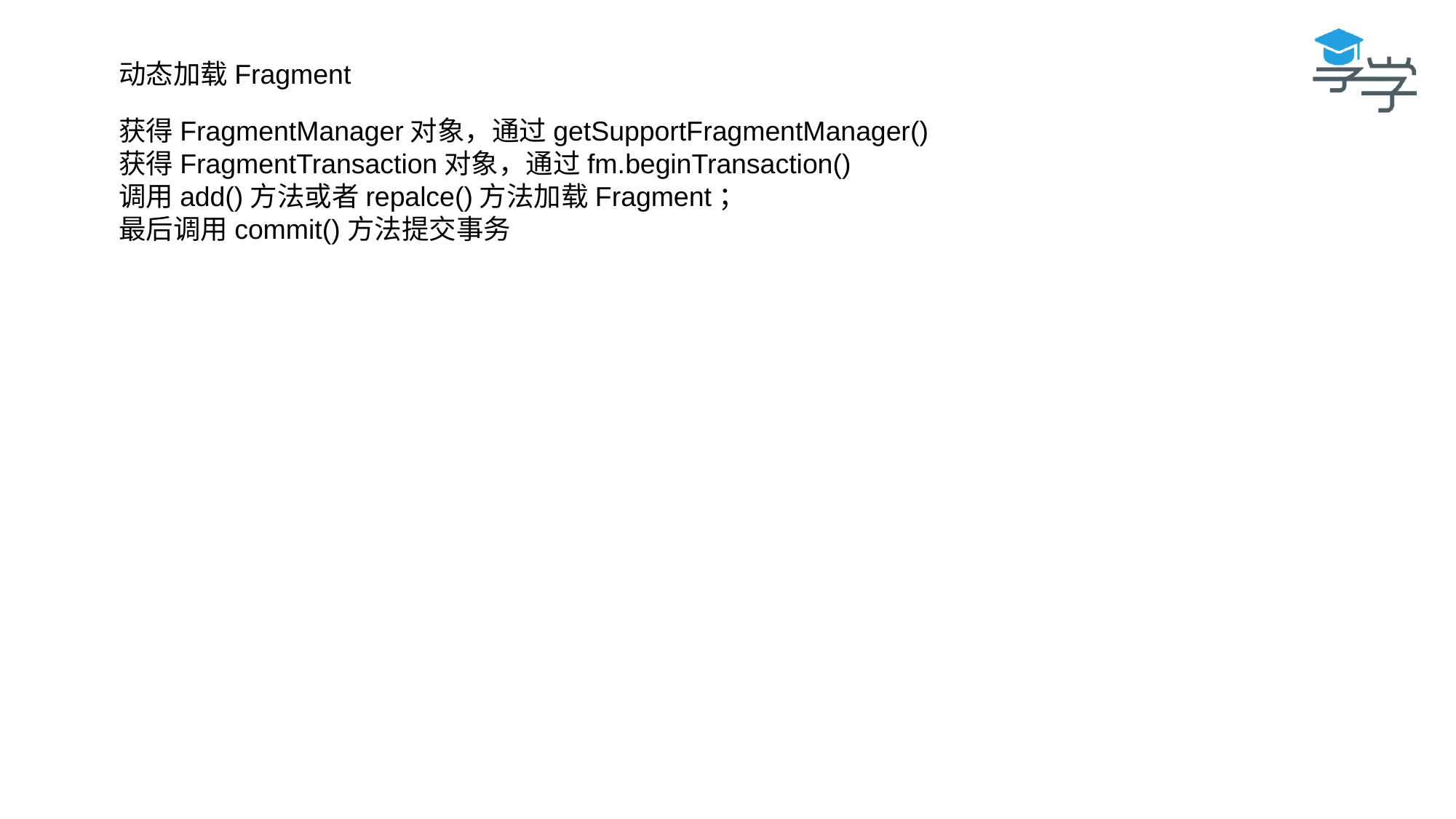

动态加载Fragment
获得FragmentManager对象，通过getSupportFragmentManager()
获得FragmentTransaction对象，通过fm.beginTransaction()
调用add()方法或者repalce()方法加载Fragment；
最后调用commit()方法提交事务